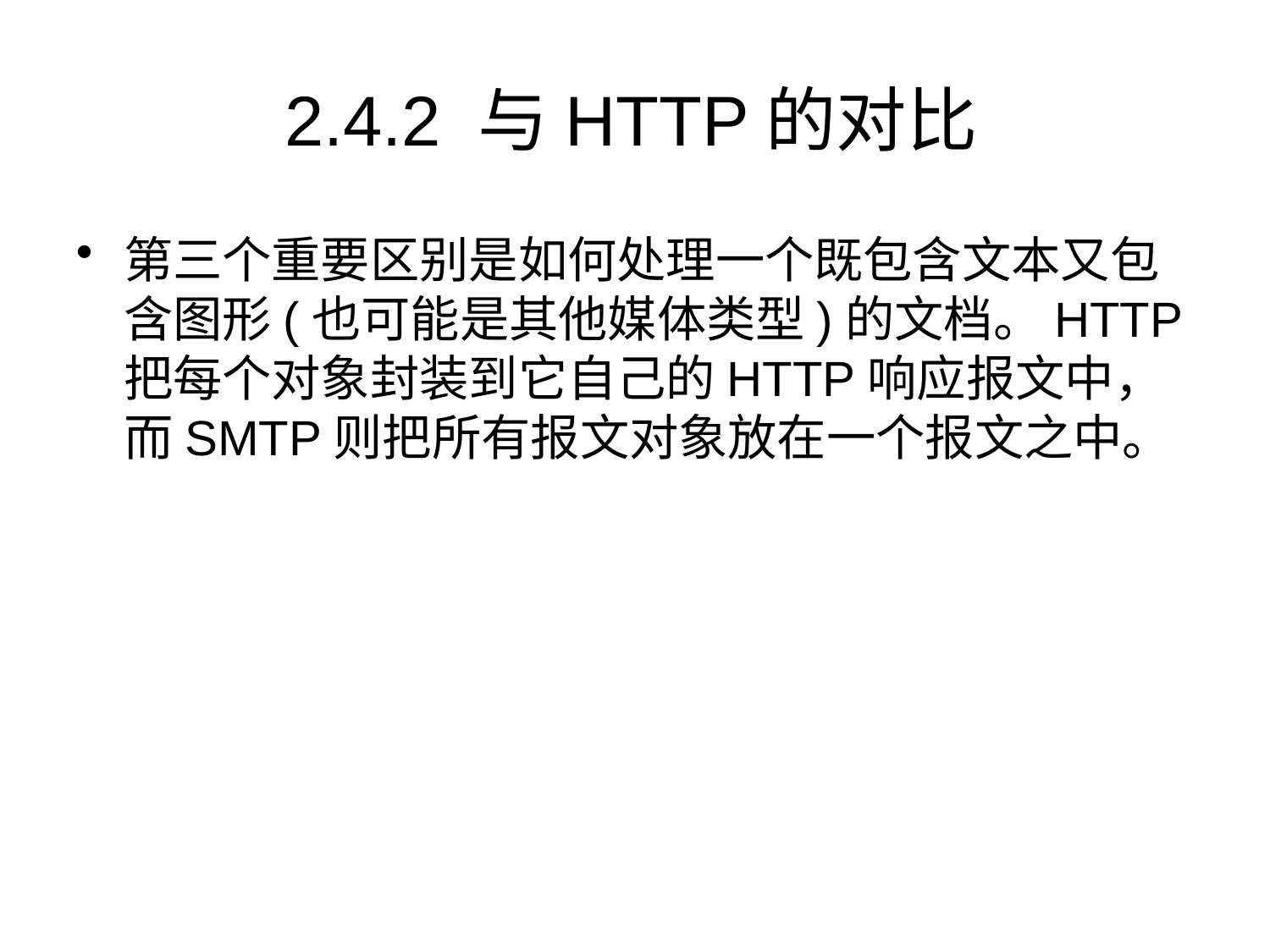

# 2.4.2 与HTTP的对比
第三个重要区别是如何处理一个既包含文本又包含图形(也可能是其他媒体类型)的文档。HTTP把每个对象封装到它自己的HTTP响应报文中，而SMTP则把所有报文对象放在一个报文之中。